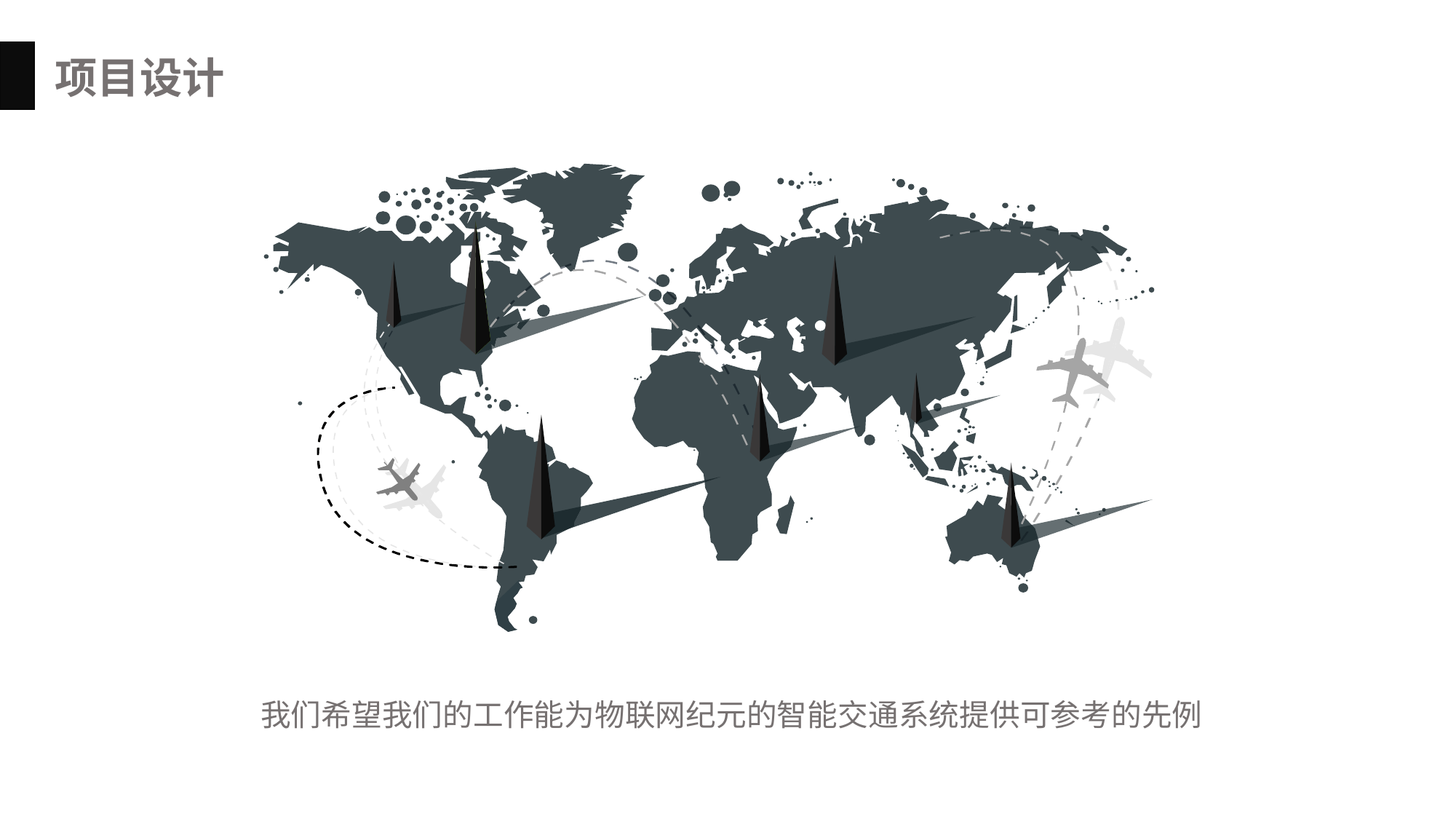

项目设计

我们希望我们的工作能为物联网纪元的智能交通系统提供可参考的先例